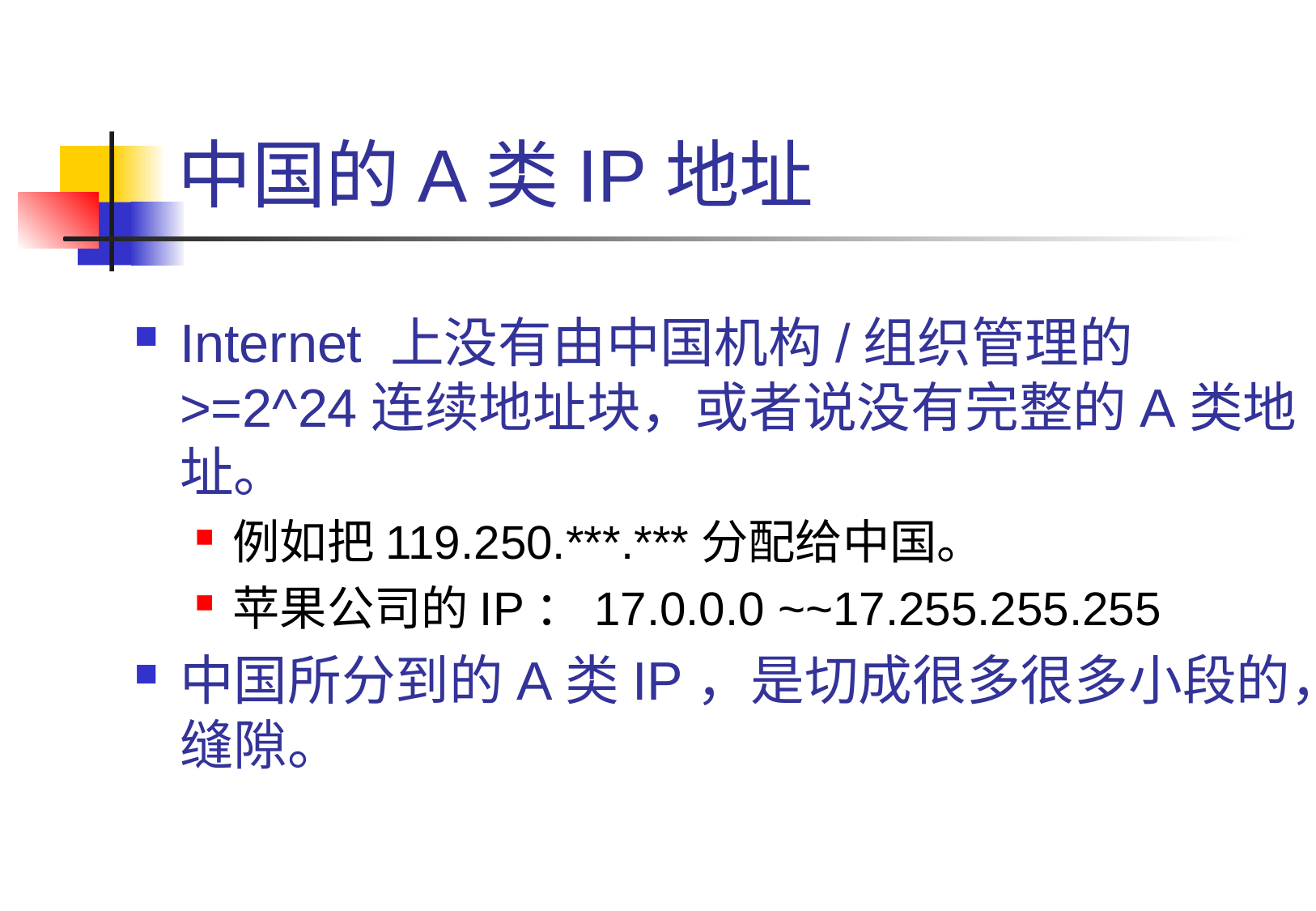

# 中国的A类IP地址
Internet 上没有由中国机构/组织管理的>=2^24连续地址块，或者说没有完整的A类地址。
例如把119.250.***.***分配给中国。
苹果公司的IP：17.0.0.0 ~~17.255.255.255
中国所分到的A类IP，是切成很多很多小段的，缝隙。